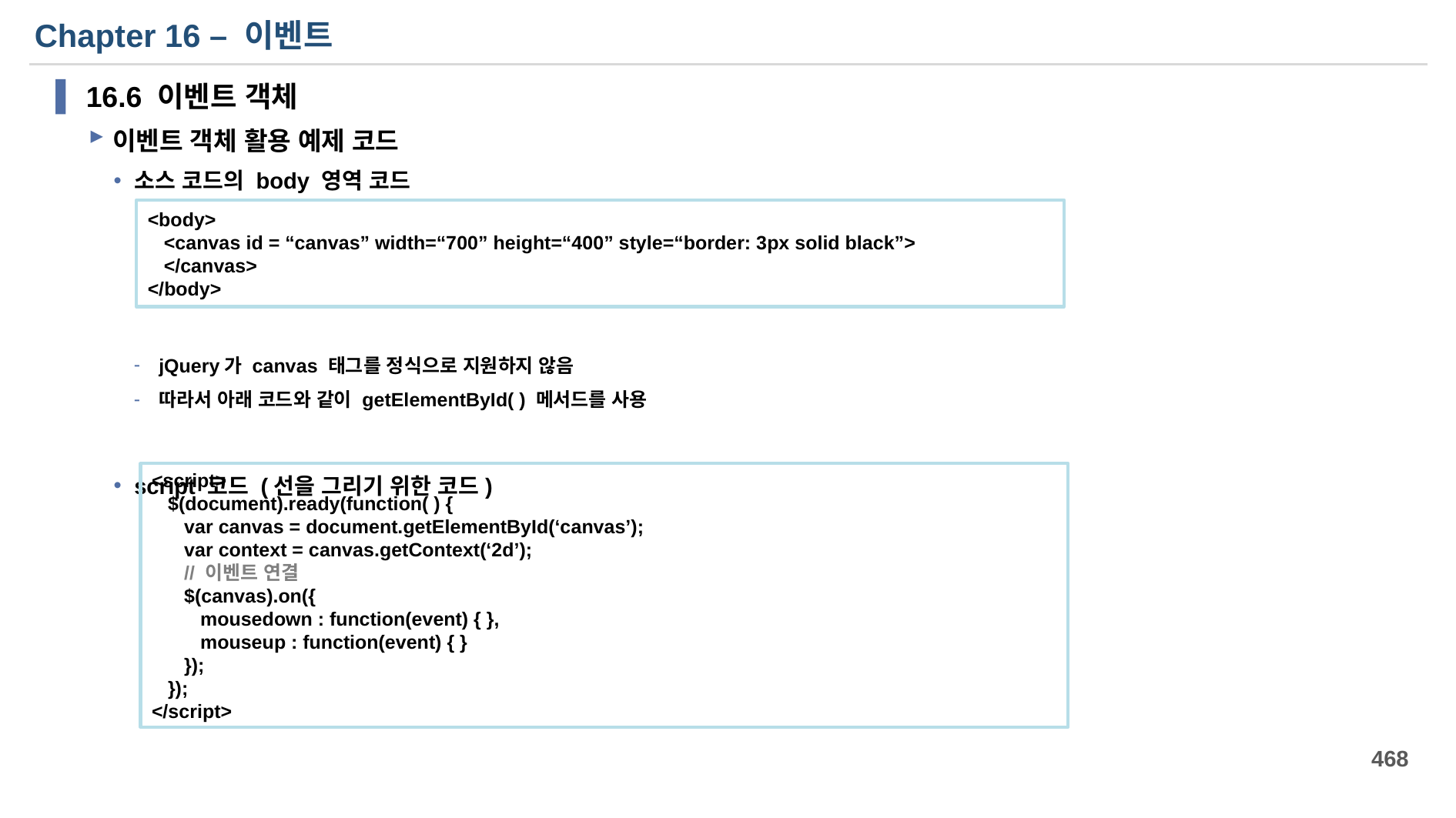

# Chapter 16 – 이벤트
16.6 이벤트 객체
이벤트 객체 활용 예제 코드
소스 코드의 body 영역 코드

jQuery가 canvas 태그를 정식으로 지원하지 않음
따라서 아래 코드와 같이 getElementById( ) 메서드를 사용

script 코드 (선을 그리기 위한 코드)

<body>
   <canvas id = “canvas” width=“700” height=“400” style=“border: 3px solid black”>
   </canvas>
</body>
<script>
   $(document).ready(function( ) {
      var canvas = document.getElementById(‘canvas’);
      var context = canvas.getContext(‘2d’);
      // 이벤트 연결
      $(canvas).on({
         mousedown : function(event) { },
         mouseup : function(event) { }
      });
   });
</script>
468